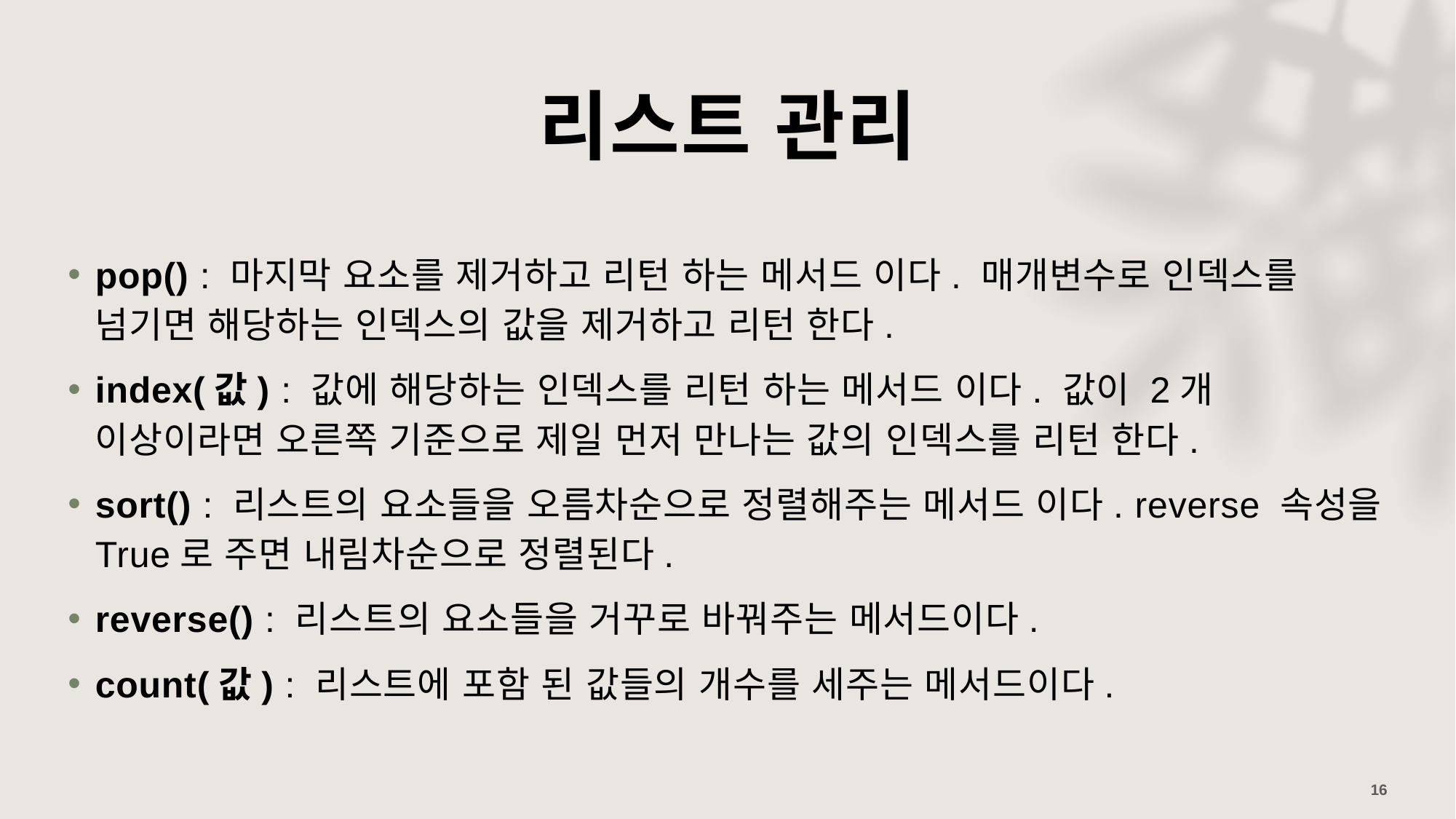

# 리스트 관리
pop() : 마지막 요소를 제거하고 리턴 하는 메서드 이다. 매개변수로 인덱스를 넘기면 해당하는 인덱스의 값을 제거하고 리턴 한다.
index(값) : 값에 해당하는 인덱스를 리턴 하는 메서드 이다. 값이 2개 이상이라면 오른쪽 기준으로 제일 먼저 만나는 값의 인덱스를 리턴 한다.
sort() : 리스트의 요소들을 오름차순으로 정렬해주는 메서드 이다. reverse 속성을 True로 주면 내림차순으로 정렬된다.
reverse() : 리스트의 요소들을 거꾸로 바꿔주는 메서드이다.
count(값) : 리스트에 포함 된 값들의 개수를 세주는 메서드이다.
16